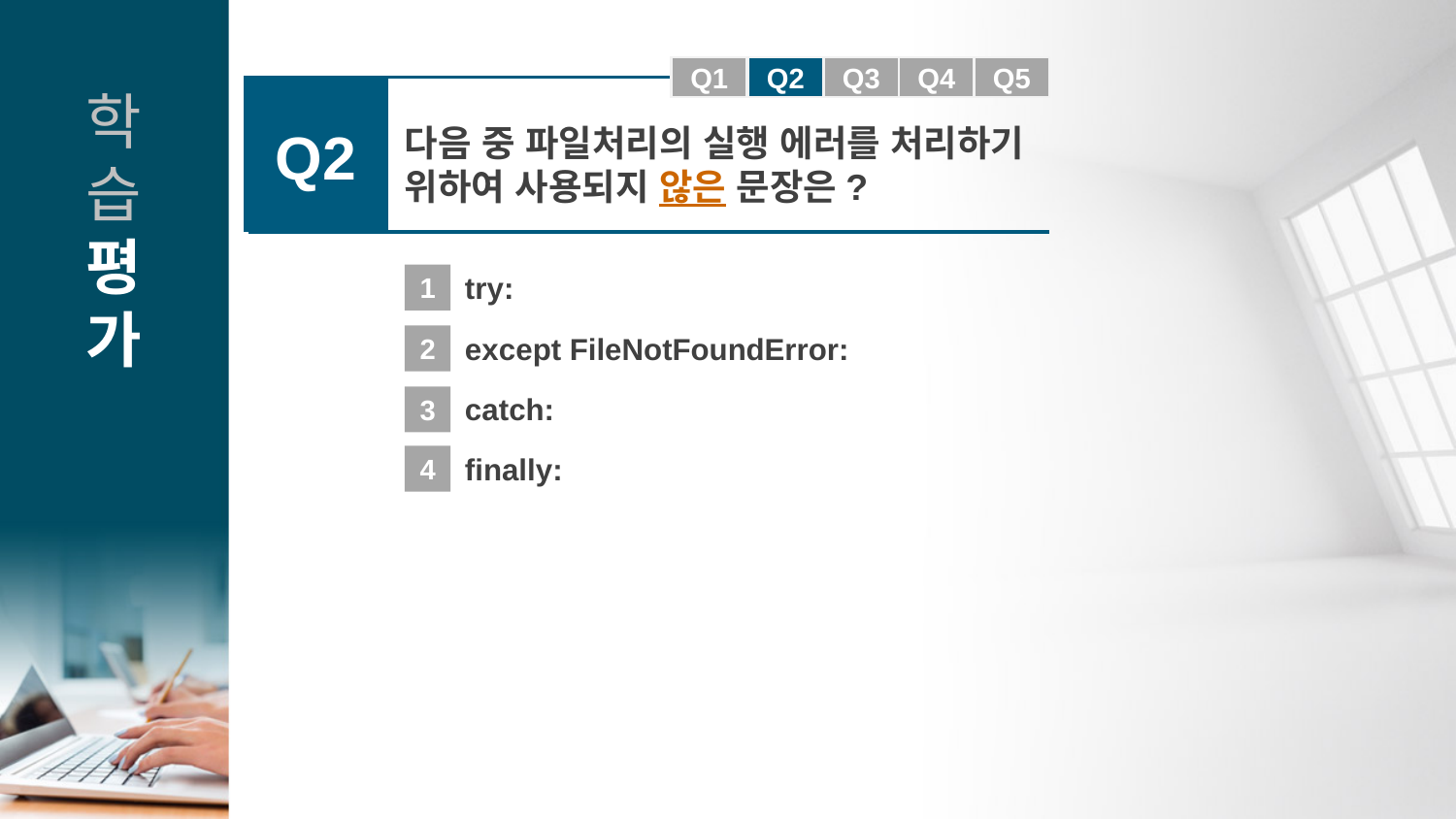

Q1
Q1
Q2
Q3
Q4
Q5
Q2
다음 중 파일처리의 실행 에러를 처리하기 위하여 사용되지 않은 문장은?
1
try:
2
except FileNotFoundError:
catch:
3
4
finally: